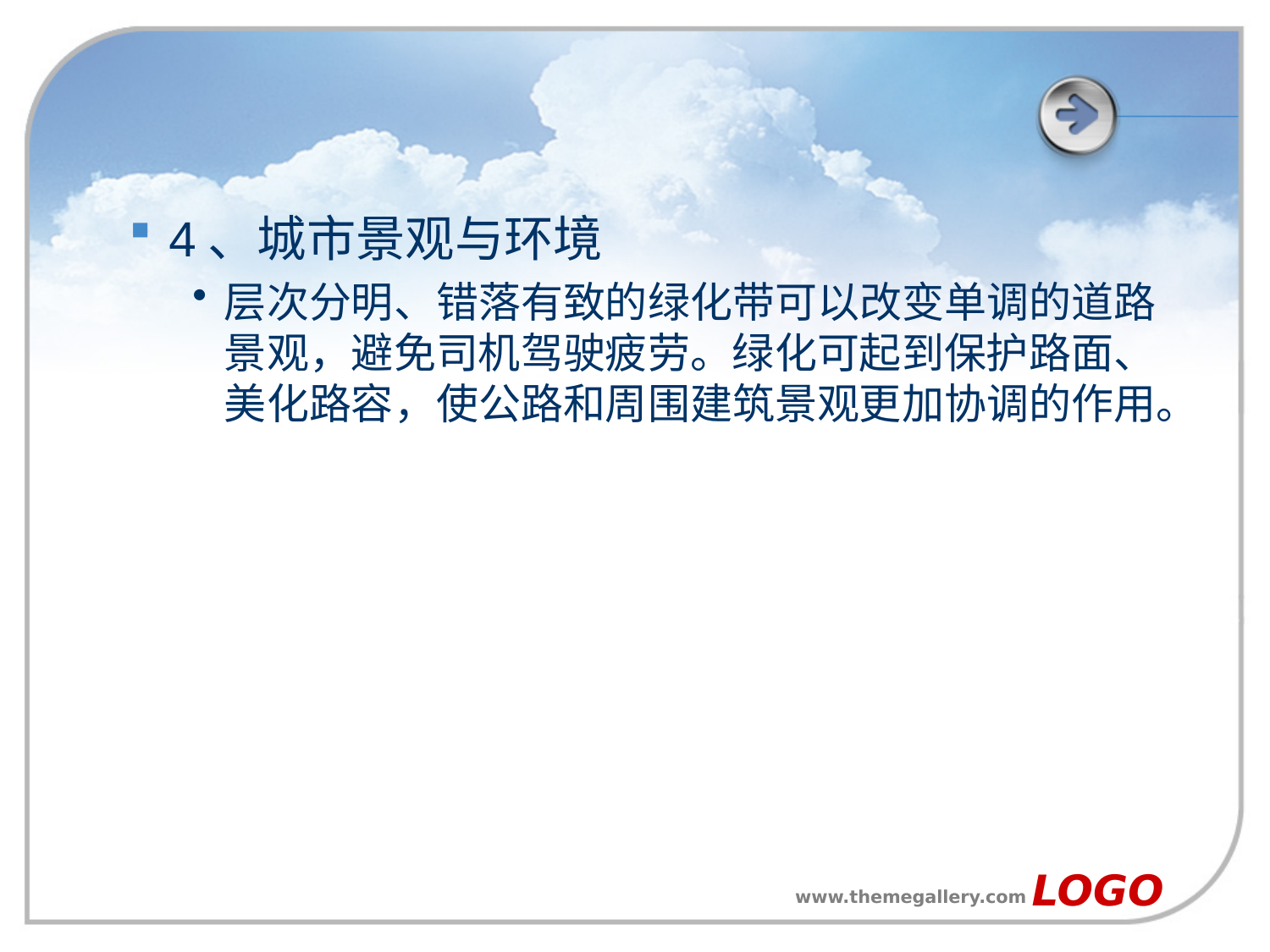

#
4、城市景观与环境
层次分明、错落有致的绿化带可以改变单调的道路景观，避免司机驾驶疲劳。绿化可起到保护路面、美化路容，使公路和周围建筑景观更加协调的作用。
LOGO
www.themegallery.com